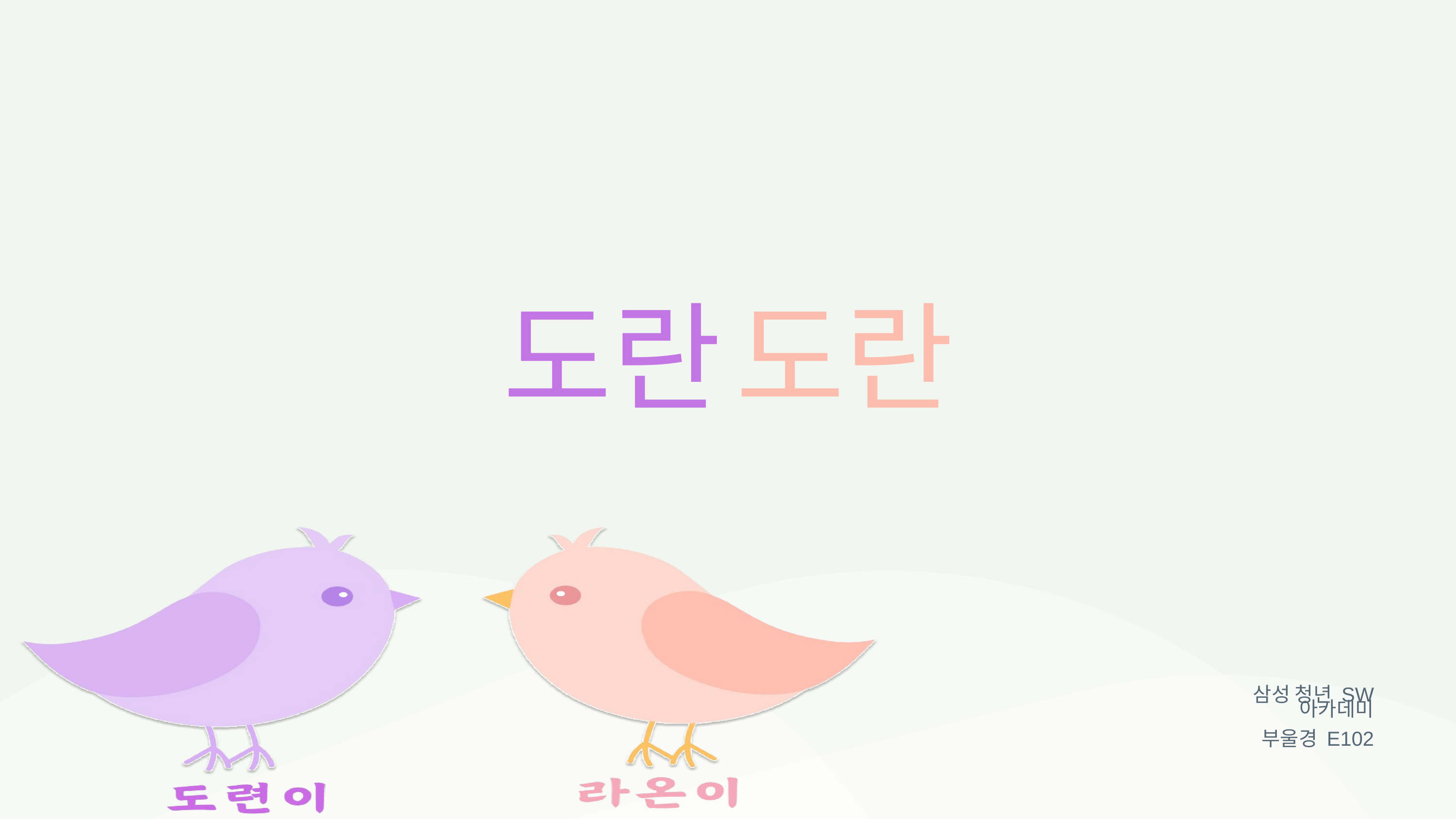

도란
도란

삼성 청년 SW 아카데미

부울경 E102